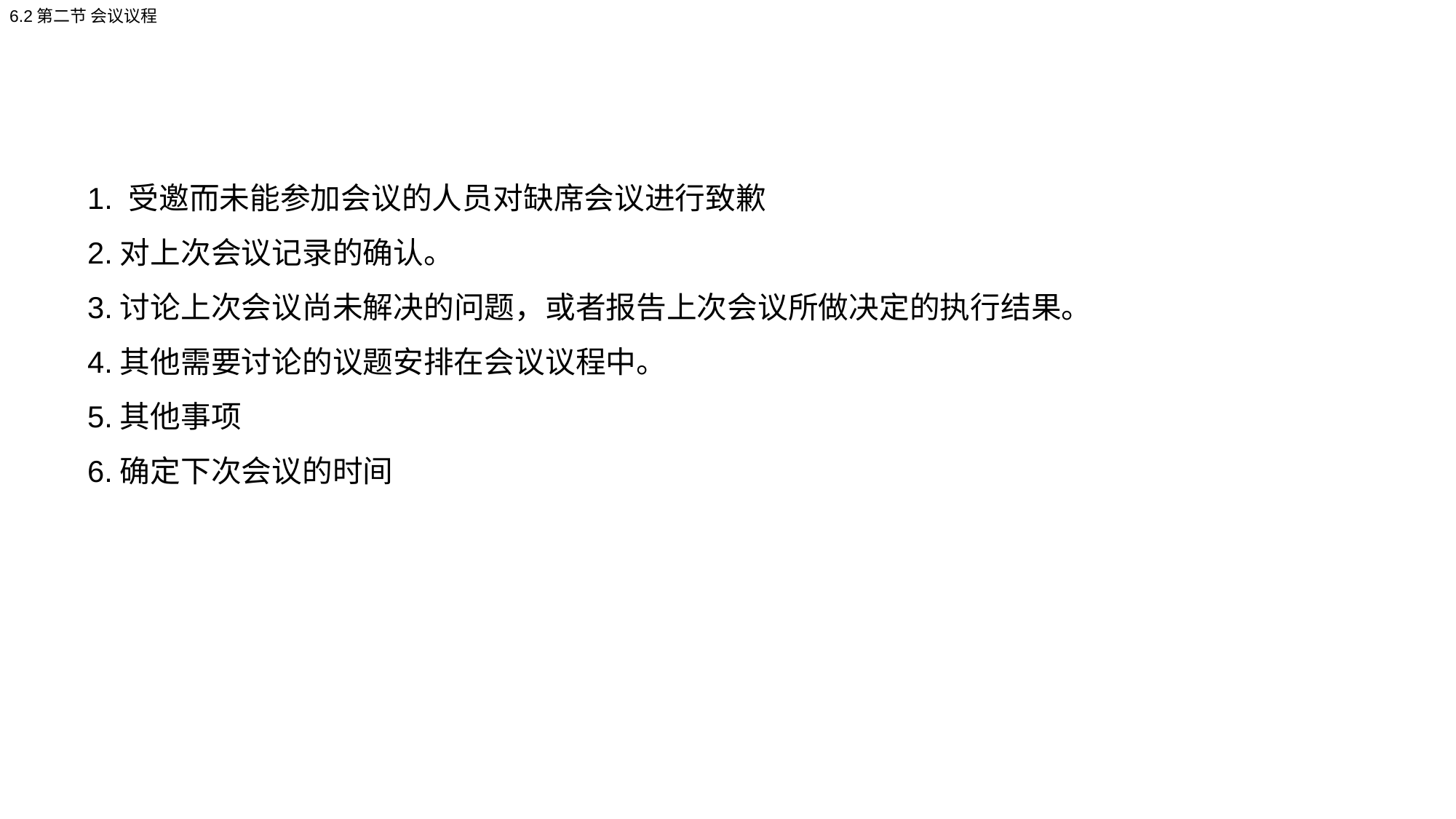

6.2第二节 会议议程
1. 受邀而未能参加会议的人员对缺席会议进行致歉
2.对上次会议记录的确认。
3.讨论上次会议尚未解决的问题，或者报告上次会议所做决定的执行结果。
4.其他需要讨论的议题安排在会议议程中。
5.其他事项
6.确定下次会议的时间